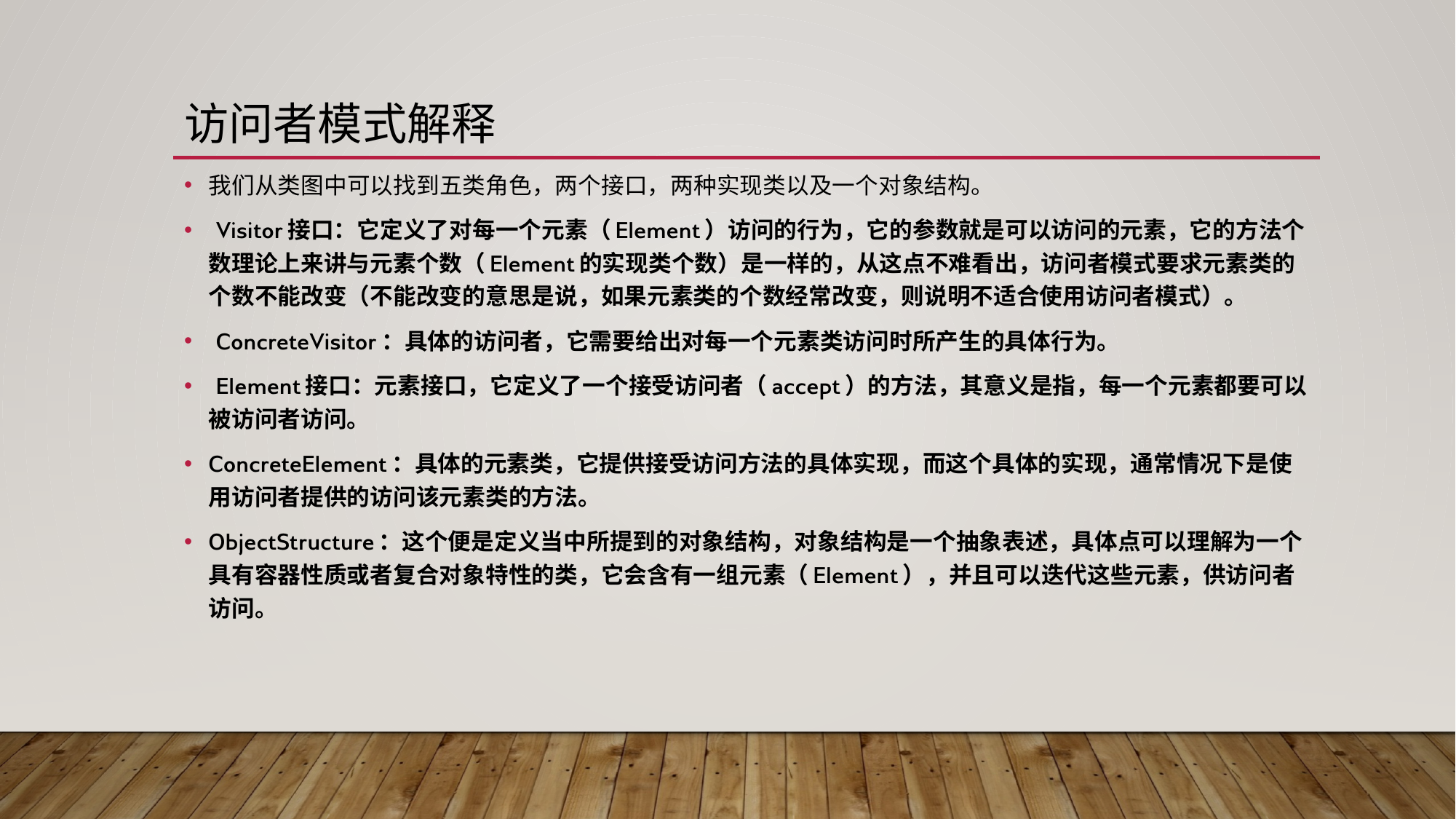

# 访问者模式解释
我们从类图中可以找到五类角色，两个接口，两种实现类以及一个对象结构。
 Visitor接口：它定义了对每一个元素（Element）访问的行为，它的参数就是可以访问的元素，它的方法个数理论上来讲与元素个数（Element的实现类个数）是一样的，从这点不难看出，访问者模式要求元素类的个数不能改变（不能改变的意思是说，如果元素类的个数经常改变，则说明不适合使用访问者模式）。
 ConcreteVisitor：具体的访问者，它需要给出对每一个元素类访问时所产生的具体行为。
 Element接口：元素接口，它定义了一个接受访问者（accept）的方法，其意义是指，每一个元素都要可以被访问者访问。
ConcreteElement：具体的元素类，它提供接受访问方法的具体实现，而这个具体的实现，通常情况下是使用访问者提供的访问该元素类的方法。
ObjectStructure：这个便是定义当中所提到的对象结构，对象结构是一个抽象表述，具体点可以理解为一个具有容器性质或者复合对象特性的类，它会含有一组元素（Element），并且可以迭代这些元素，供访问者访问。